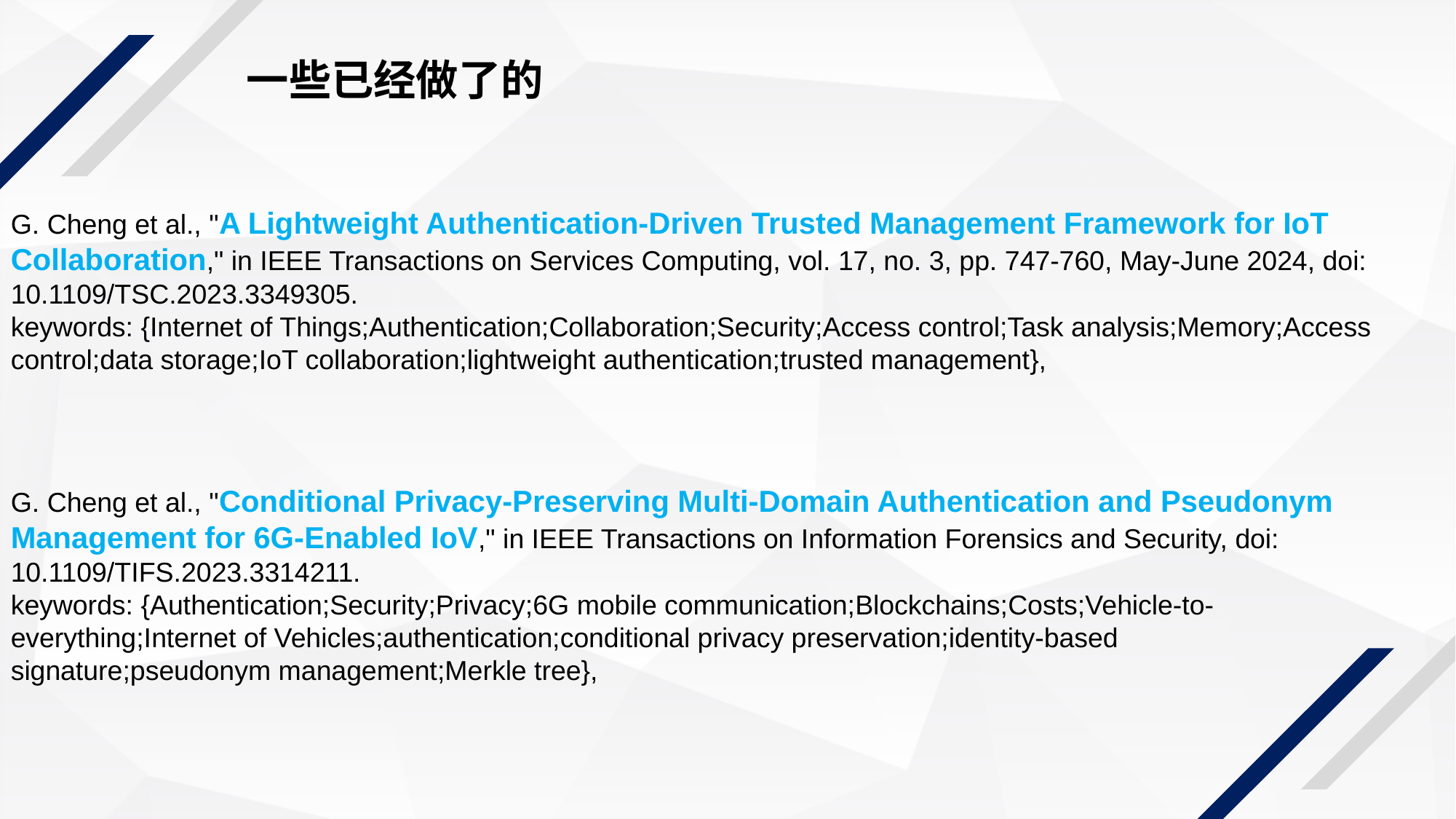

一些已经做了的
G. Cheng et al., "A Lightweight Authentication-Driven Trusted Management Framework for IoT Collaboration," in IEEE Transactions on Services Computing, vol. 17, no. 3, pp. 747-760, May-June 2024, doi: 10.1109/TSC.2023.3349305.
keywords: {Internet of Things;Authentication;Collaboration;Security;Access control;Task analysis;Memory;Access control;data storage;IoT collaboration;lightweight authentication;trusted management},

G. Cheng et al., "Conditional Privacy-Preserving Multi-Domain Authentication and Pseudonym Management for 6G-Enabled IoV," in IEEE Transactions on Information Forensics and Security, doi: 10.1109/TIFS.2023.3314211.
keywords: {Authentication;Security;Privacy;6G mobile communication;Blockchains;Costs;Vehicle-to-everything;Internet of Vehicles;authentication;conditional privacy preservation;identity-based signature;pseudonym management;Merkle tree},